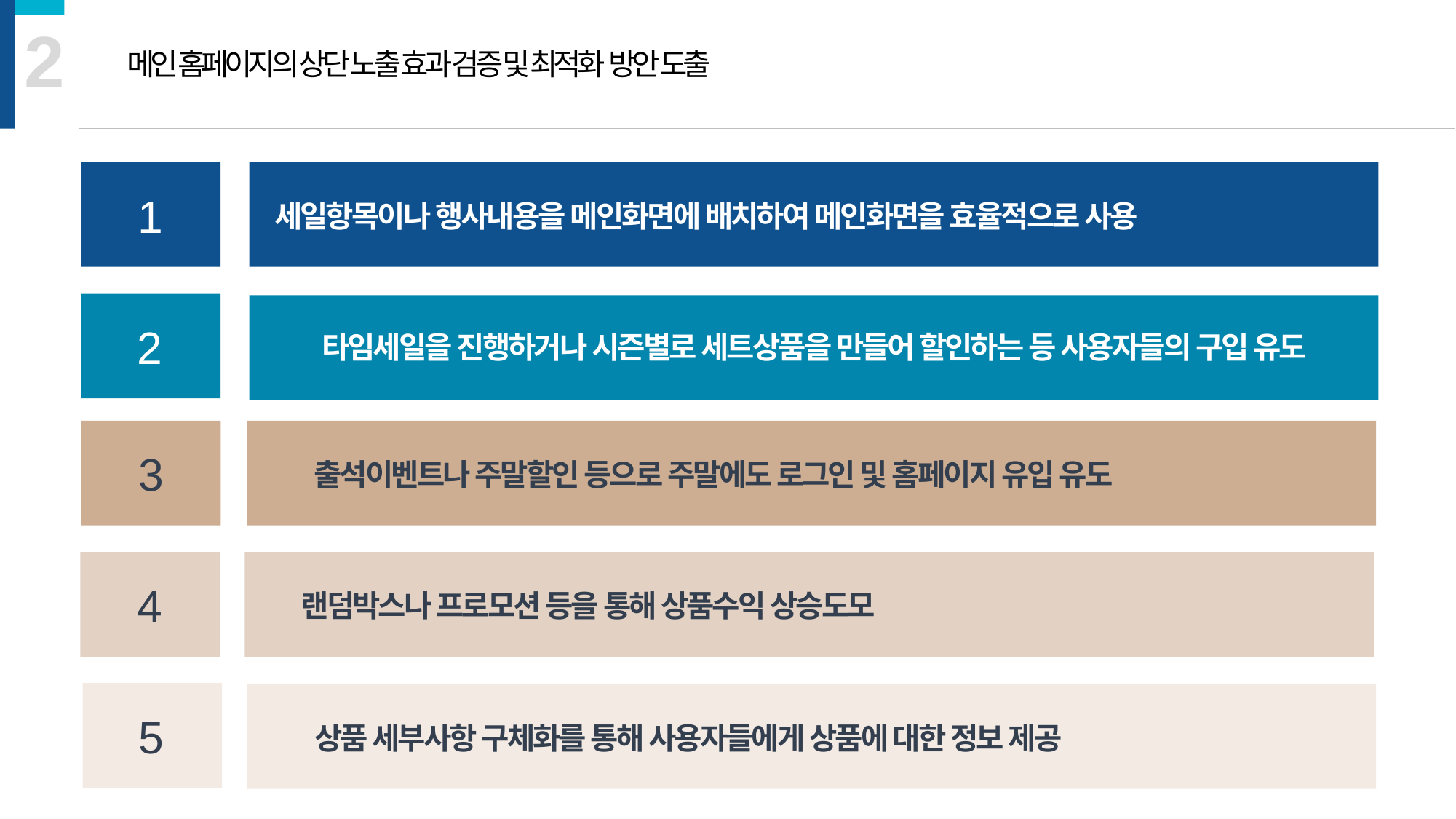

2
 메인 홈페이지의 상단 노출 효과 검증 및 최적화  방안 도출

1
세일항목이나 행사내용을 메인화면에 배치하여 메인화면을 효율적으로 사용

2
타임세일을 진행하거나 시즌별로 세트상품을 만들어 할인하는 등 사용자들의 구입 유도

3
출석이벤트나 주말할인 등으로 주말에도 로그인 및 홈페이지 유입 유도

4
랜덤박스나 프로모션 등을 통해 상품수익 상승도모

5
상품 세부사항 구체화를 통해 사용자들에게 상품에 대한 정보 제공